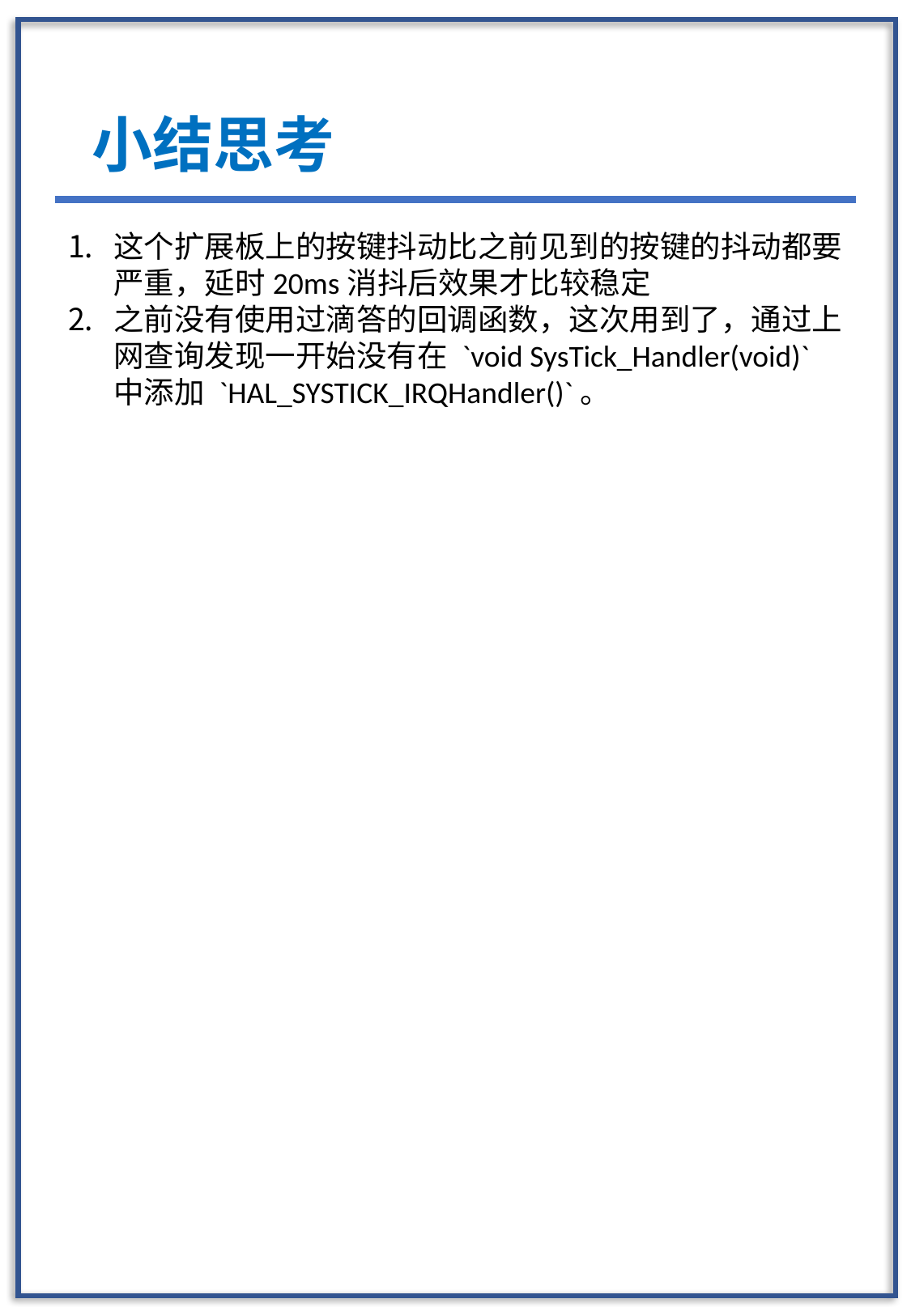

小结思考
这个扩展板上的按键抖动比之前见到的按键的抖动都要严重，延时20ms消抖后效果才比较稳定
之前没有使用过滴答的回调函数，这次用到了，通过上网查询发现一开始没有在 `void SysTick_Handler(void)` 中添加 `HAL_SYSTICK_IRQHandler()`。